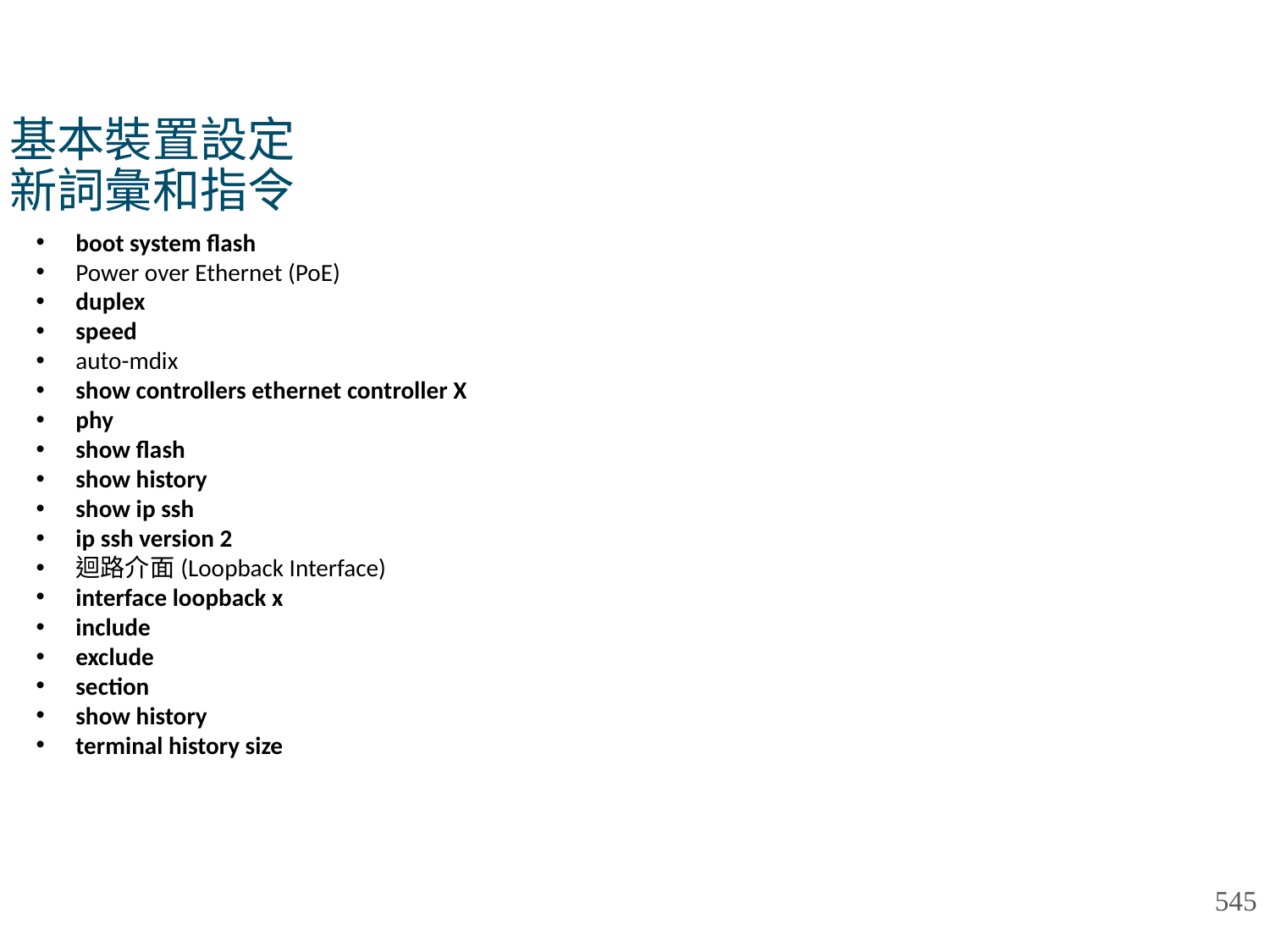

# 基本裝置設定 新詞彙和指令
boot system flash
Power over Ethernet (PoE)
duplex
speed
auto-mdix
show controllers ethernet controller X
phy
show flash
show history
show ip ssh​
ip ssh version 2
迴路介面(Loopback Interface)
interface loopback x
include
exclude
section
show history
terminal history size

545